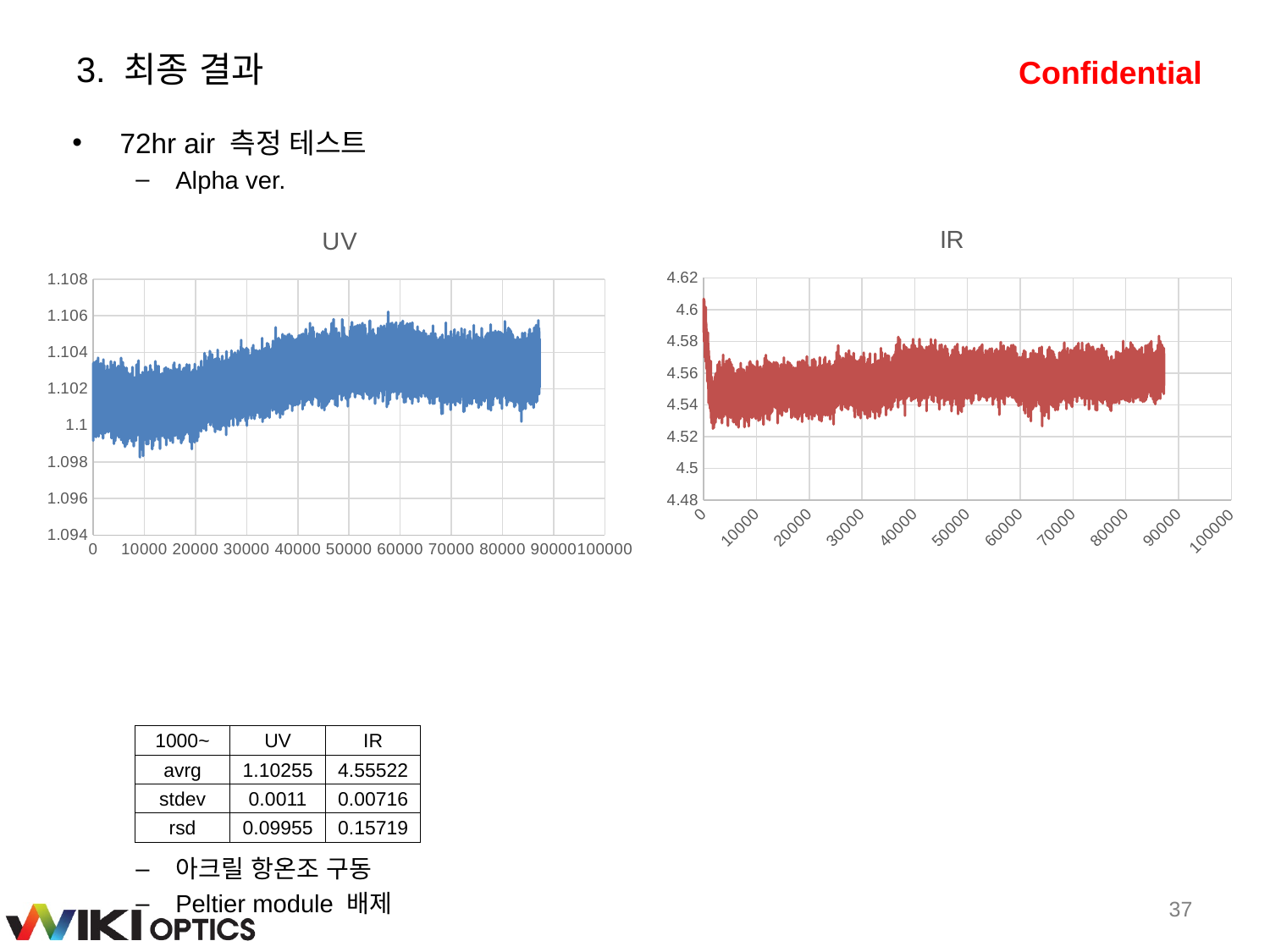

# 3. 최종 결과
72hr air 측정 테스트
Alpha ver.

아크릴 항온조 구동
Peltier module 배제

### Chart:

| Category | IR |
|---|---|

### Chart:

| Category | UV |
|---|---|
| 1000~ | UV | IR |
| --- | --- | --- |
| avrg | 1.10255 | 4.55522 |
| stdev | 0.0011 | 0.00716 |
| rsd | 0.09955 | 0.15719 |
37